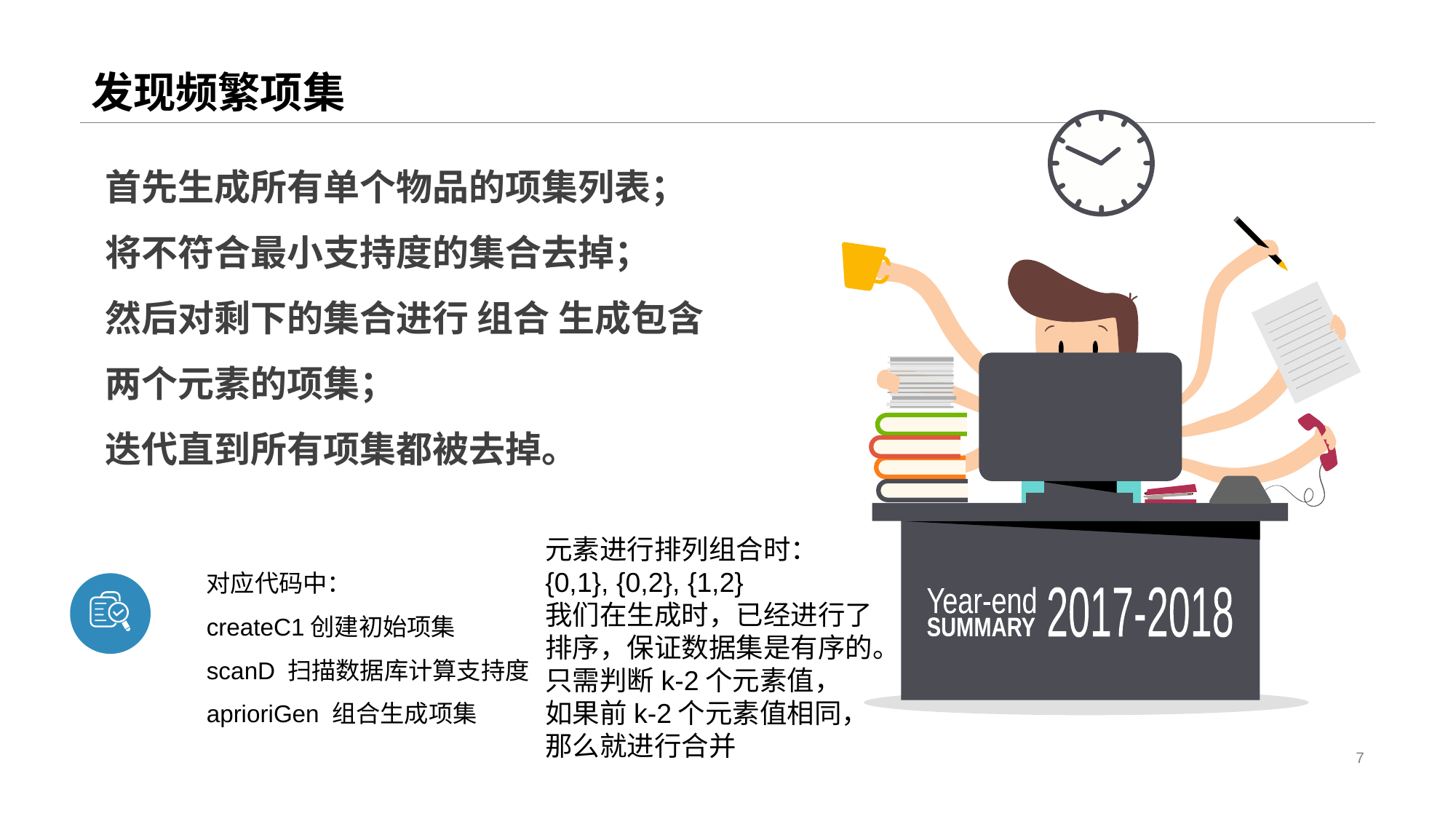

# 发现频繁项集

首先生成所有单个物品的项集列表；
将不符合最小支持度的集合去掉；
然后对剩下的集合进行 组合 生成包含两个元素的项集；
迭代直到所有项集都被去掉。

元素进行排列组合时：
{0,1}, {0,2}, {1,2}
我们在生成时，已经进行了排序，保证数据集是有序的。
只需判断k-2个元素值，
如果前k-2个元素值相同，那么就进行合并
对应代码中：
createC1创建初始项集
scanD 扫描数据库计算支持度
aprioriGen 组合生成项集

Year-end
2017-2018

SUMMARY

7